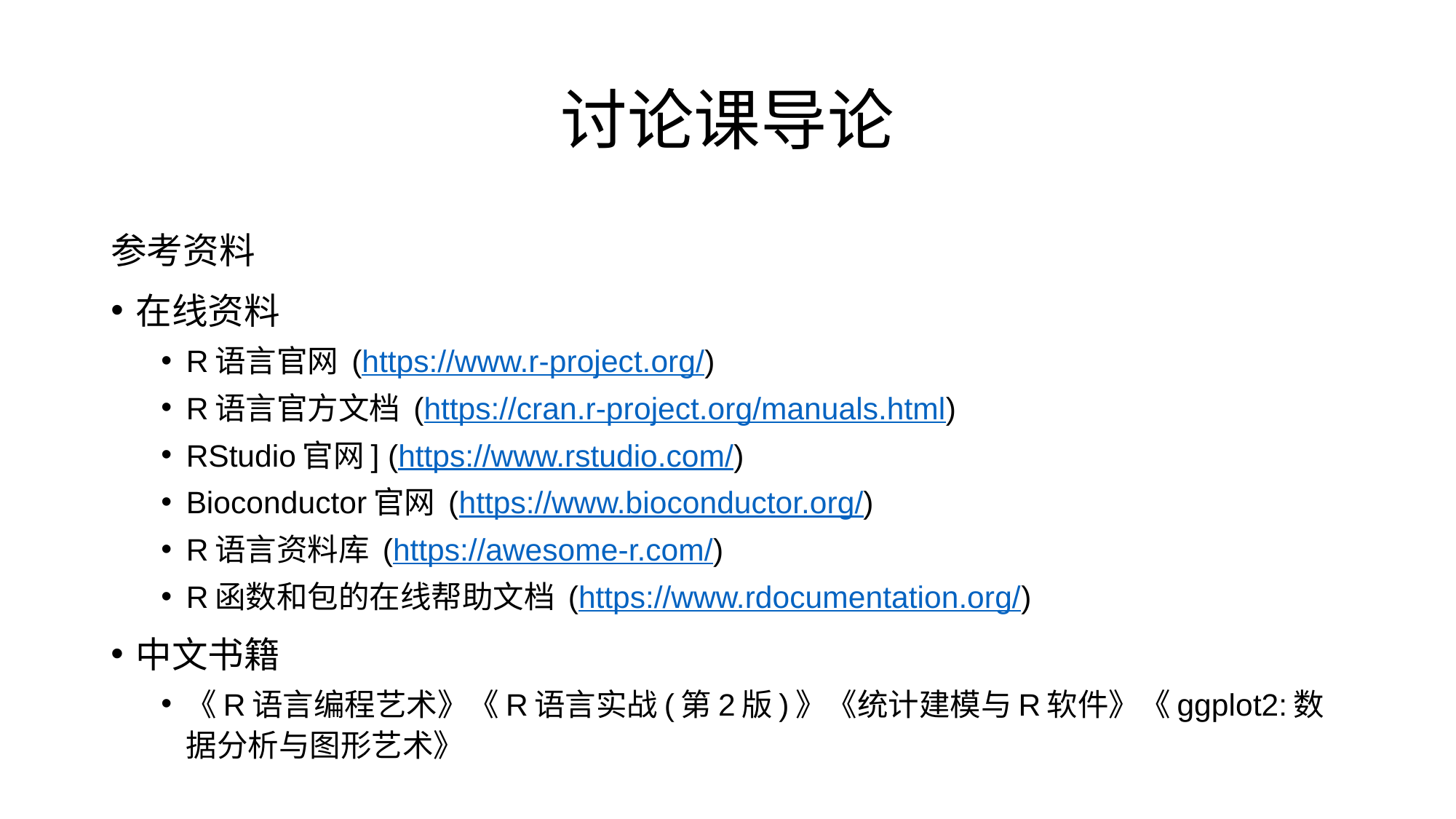

# 讨论课导论
参考资料
在线资料
R语言官网 (https://www.r-project.org/)
R语言官方文档 (https://cran.r-project.org/manuals.html)
RStudio官网] (https://www.rstudio.com/)
Bioconductor官网 (https://www.bioconductor.org/)
R语言资料库 (https://awesome-r.com/)
R函数和包的在线帮助文档 (https://www.rdocumentation.org/)
中文书籍
《R语言编程艺术》《R语言实战(第2版)》《统计建模与R软件》《ggplot2:数据分析与图形艺术》